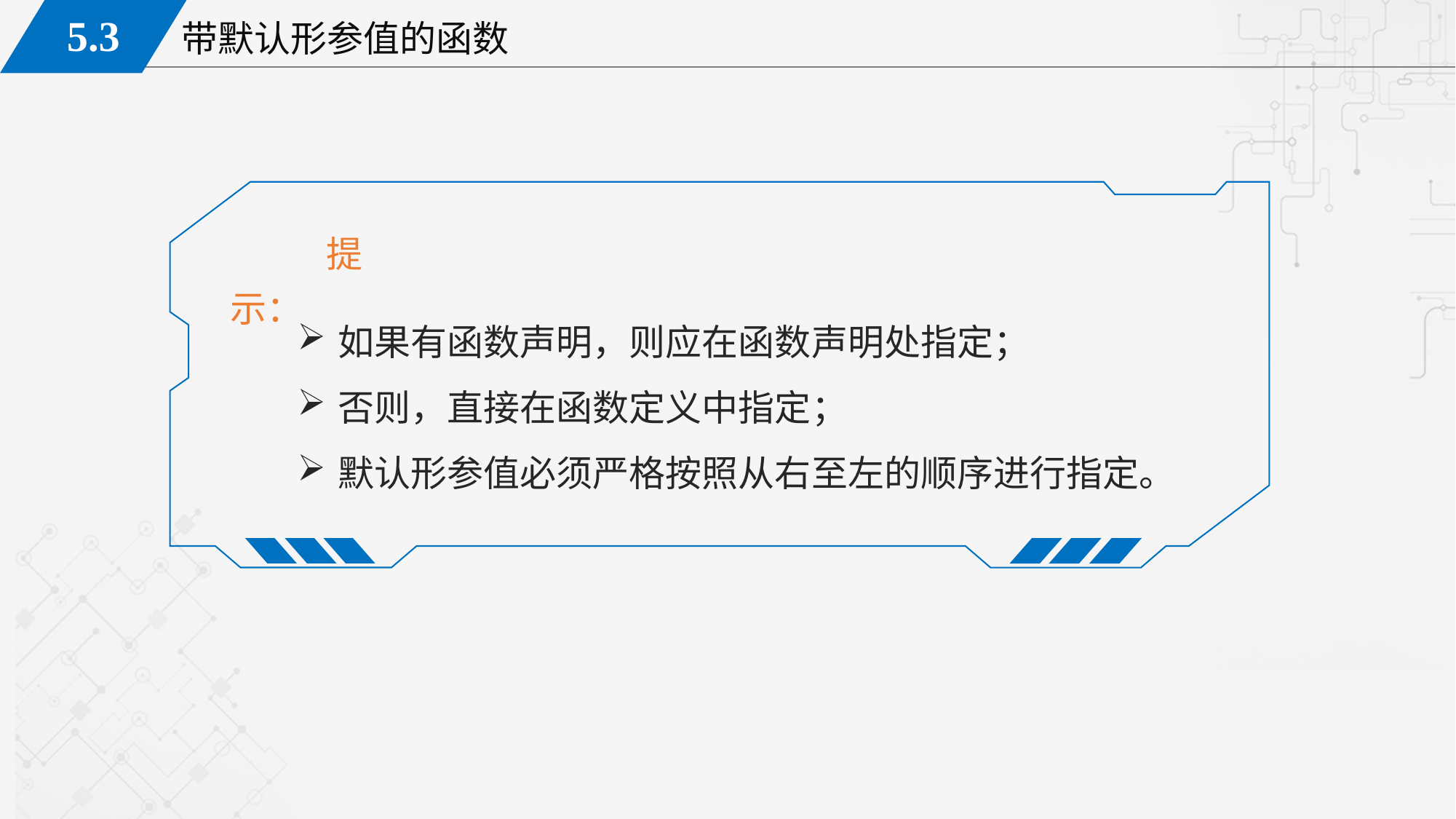

提示：
如果有函数声明，则应在函数声明处指定；
否则，直接在函数定义中指定；
默认形参值必须严格按照从右至左的顺序进行指定。